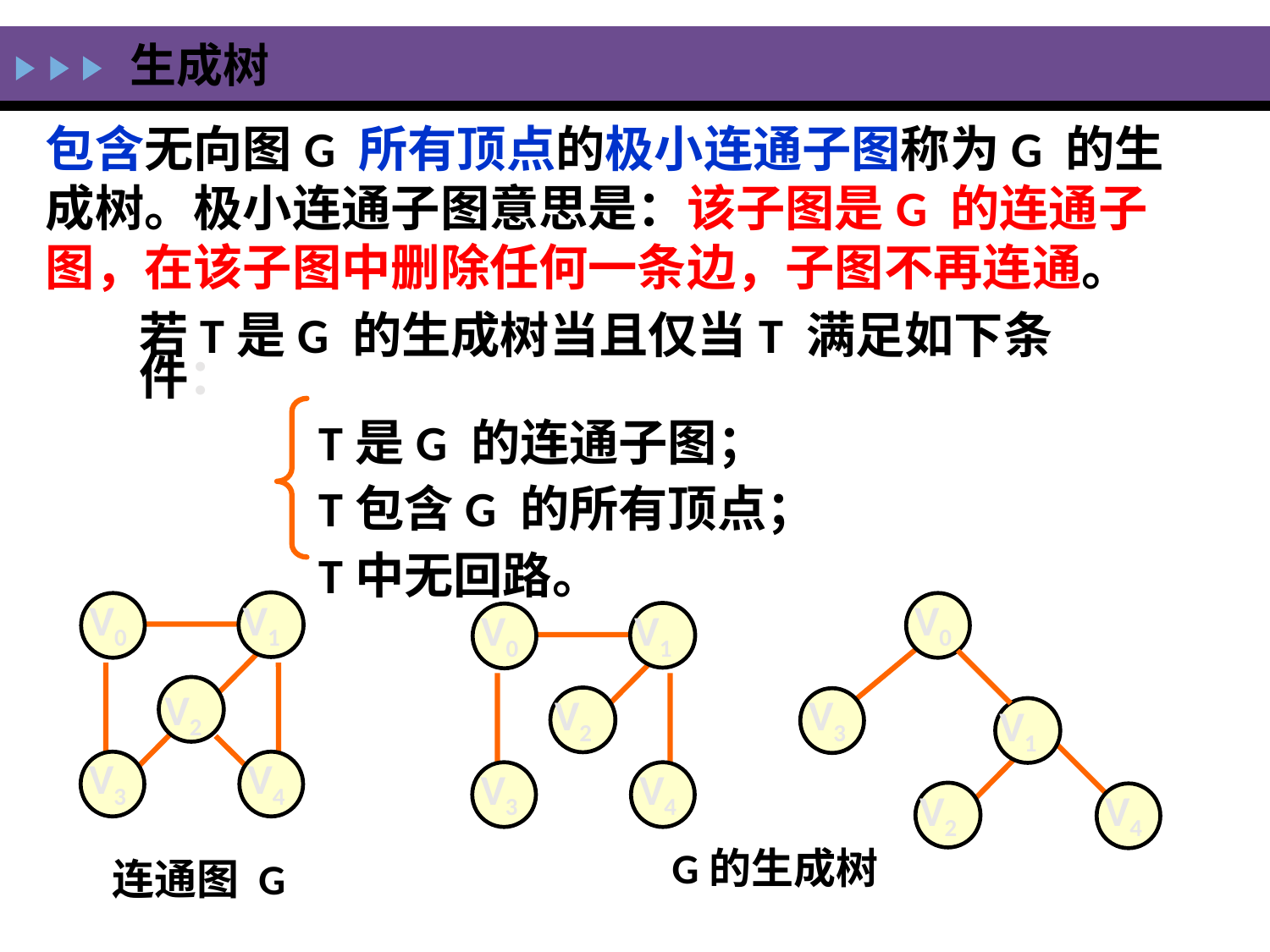

# 生成树
包含无向图G 所有顶点的极小连通子图称为G 的生成树。极小连通子图意思是：该子图是G 的连通子图，在该子图中删除任何一条边，子图不再连通。
若T是G 的生成树当且仅当T 满足如下条件：
                T是G 的连通子图；
                T包含G 的所有顶点；
                T中无回路。

 V0
 V1

 V2

 V3
 V4

连通图 G
 V0

 V3

 V1

 V2
 V4

 V0
 V1

 V2

 V3
 V4

G的生成树